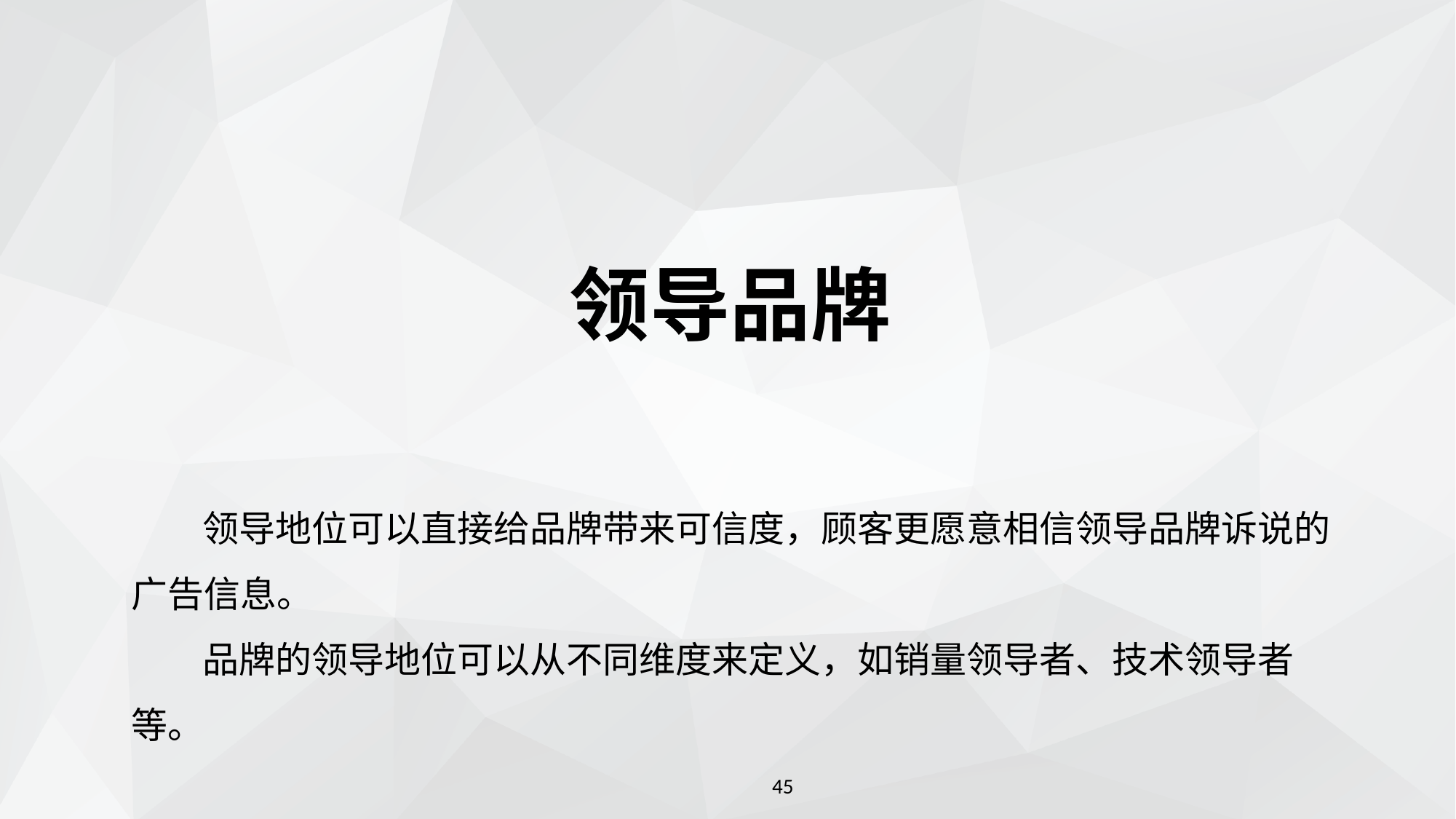

领导品牌
领导地位可以直接给品牌带来可信度，顾客更愿意相信领导品牌诉说的广告信息。
品牌的领导地位可以从不同维度来定义，如销量领导者、技术领导者等。
45